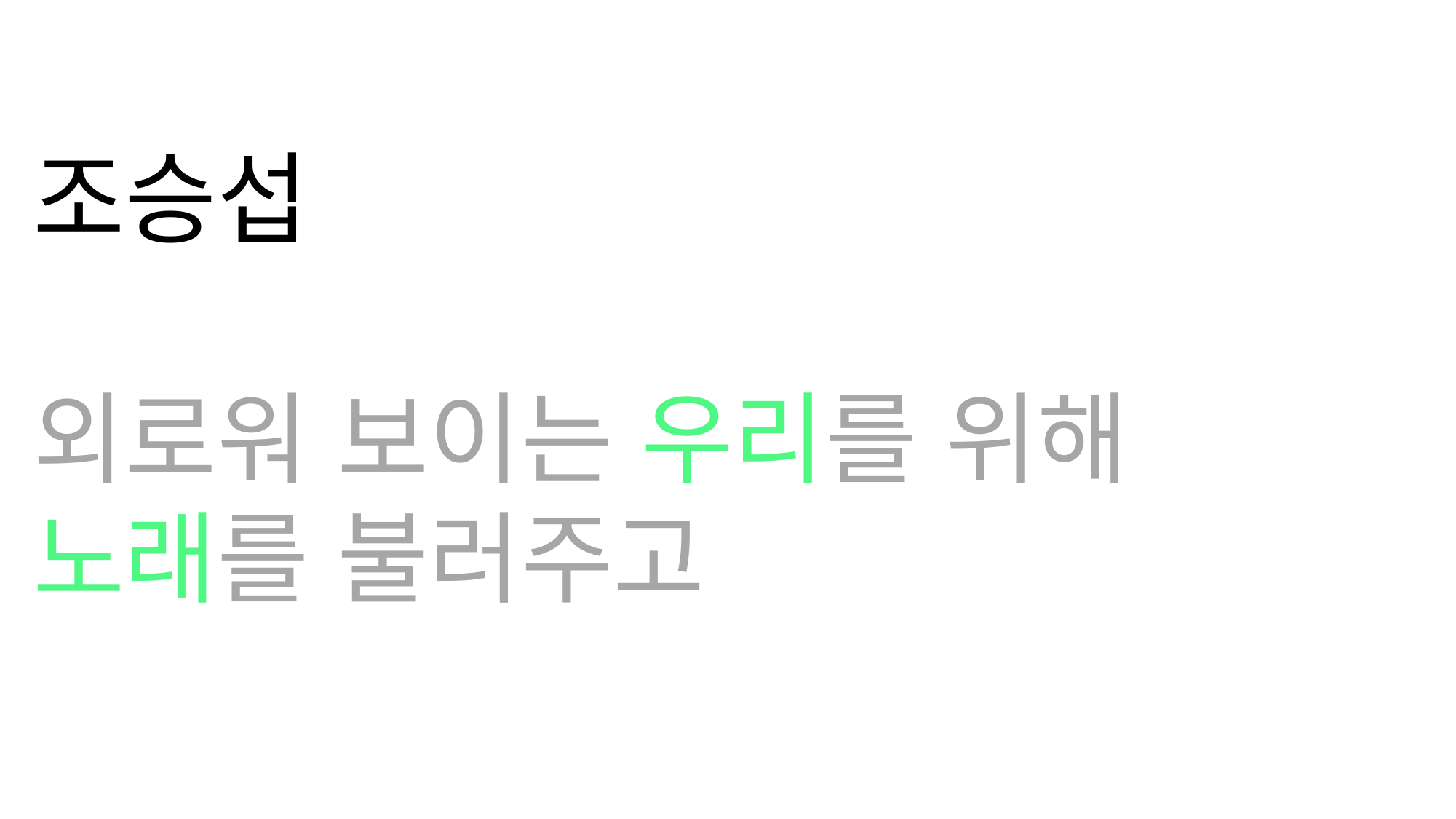

조승섭

외로워 보이는 우리를 위해
노래를 불러주고